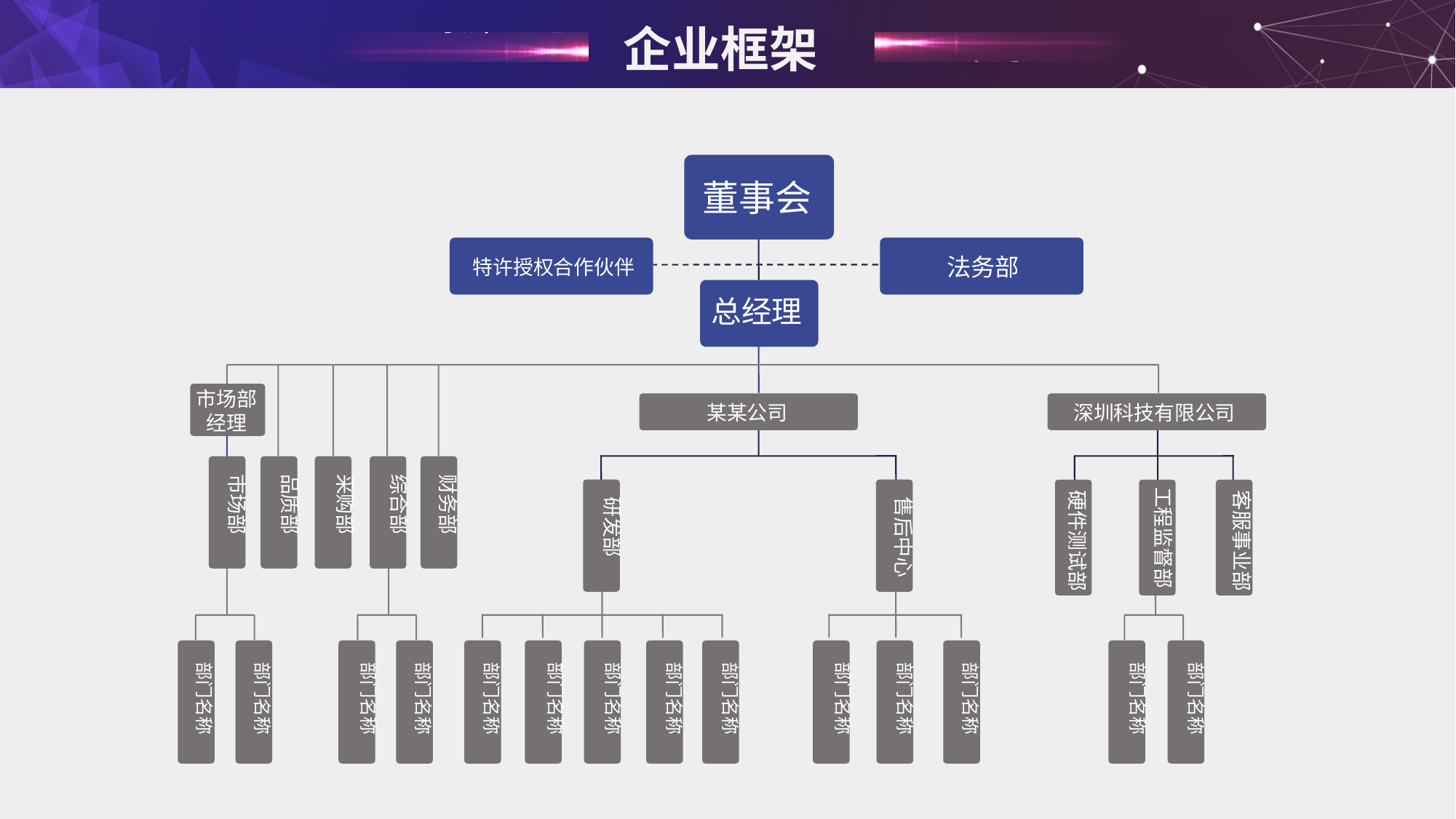

企业框架

董事会

特许授权合作伙伴

法务部

总经理

市场部
经理

某某公司

深圳科技有限公司

市场部

品质部

采购部

综合部

财务部
工程监督部

研发部
硬件测试部

客服事业部

售后中心

部门名称

部门名称

部门名称

部门名称

部门名称

部门名称

部门名称

部门名称

部门名称

部门名称

部门名称

部门名称

部门名称

部门名称
延迟付